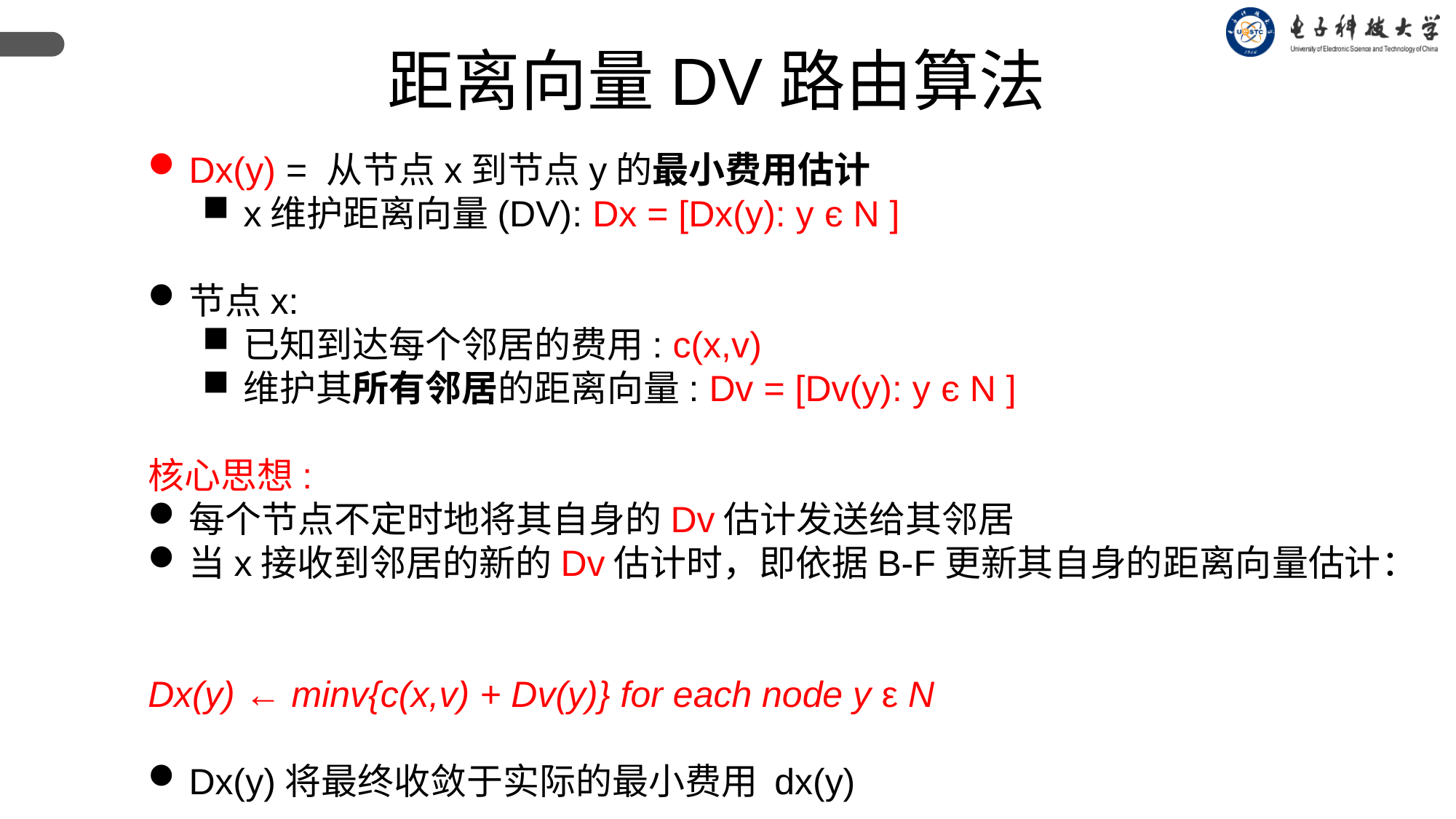

距离向量DV路由算法
Dx(y) = 从节点x到节点y的最小费用估计
x维护距离向量(DV): Dx = [Dx(y): y є N ]

节点x:
已知到达每个邻居的费用: c(x,v)
维护其所有邻居的距离向量: Dv = [Dv(y): y є N ]

核心思想:
每个节点不定时地将其自身的Dv估计发送给其邻居
当x接收到邻居的新的Dv估计时，即依据B-F更新其自身的距离向量估计：

Dx(y) ← minv{c(x,v) + Dv(y)} for each node y ε N

Dx(y)将最终收敛于实际的最小费用 dx(y)